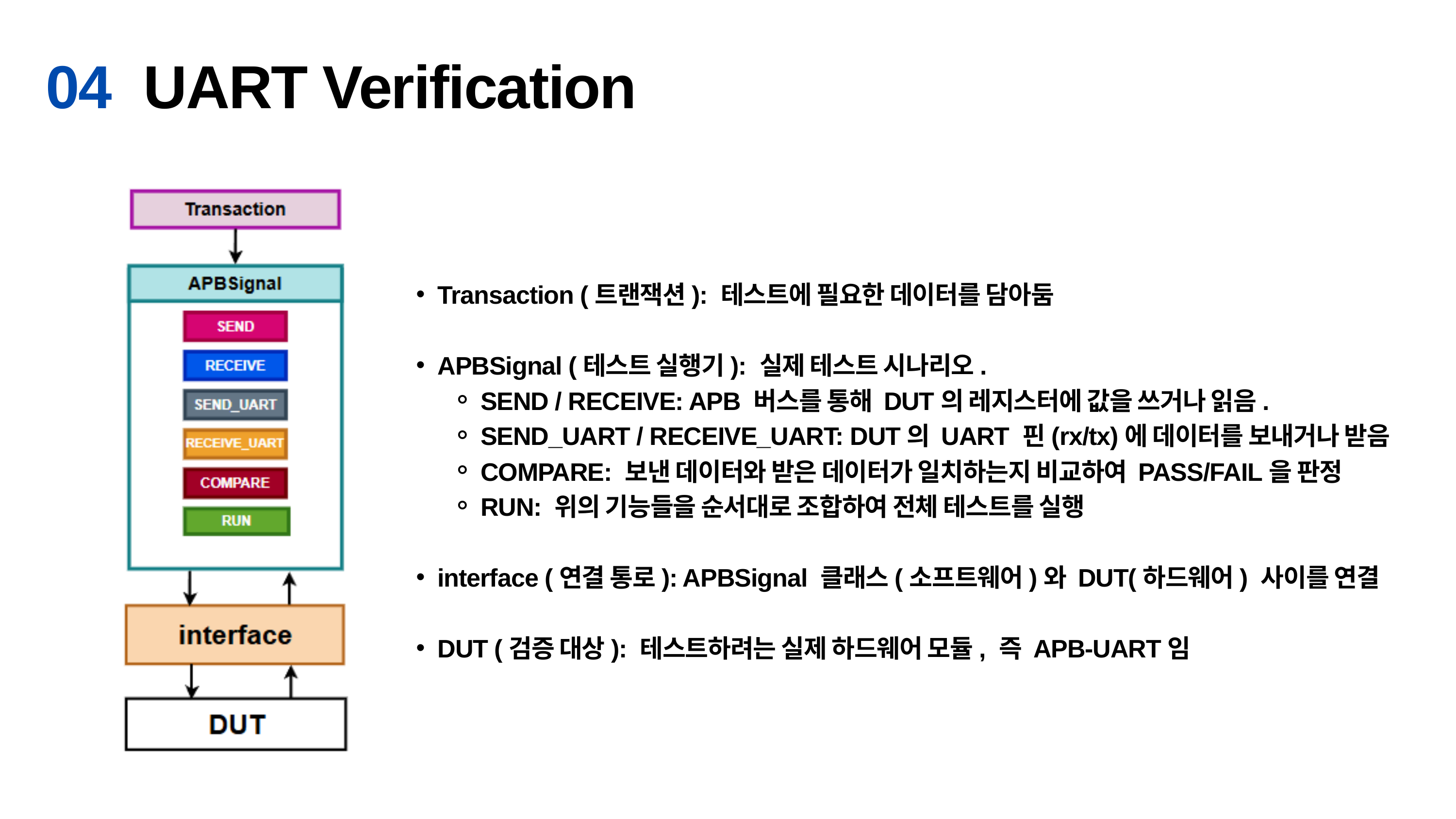

04  UART Verification

Transaction (트랜잭션): 테스트에 필요한 데이터를 담아둠

APBSignal (테스트 실행기): 실제 테스트 시나리오.
SEND / RECEIVE: APB 버스를 통해 DUT의 레지스터에 값을 쓰거나 읽음.
SEND_UART / RECEIVE_UART: DUT의 UART 핀(rx/tx)에 데이터를 보내거나 받음
COMPARE: 보낸 데이터와 받은 데이터가 일치하는지 비교하여 PASS/FAIL을 판정
RUN: 위의 기능들을 순서대로 조합하여 전체 테스트를 실행

interface (연결 통로): APBSignal 클래스(소프트웨어)와 DUT(하드웨어) 사이를 연결

DUT (검증 대상): 테스트하려는 실제 하드웨어 모듈, 즉 APB-UART임